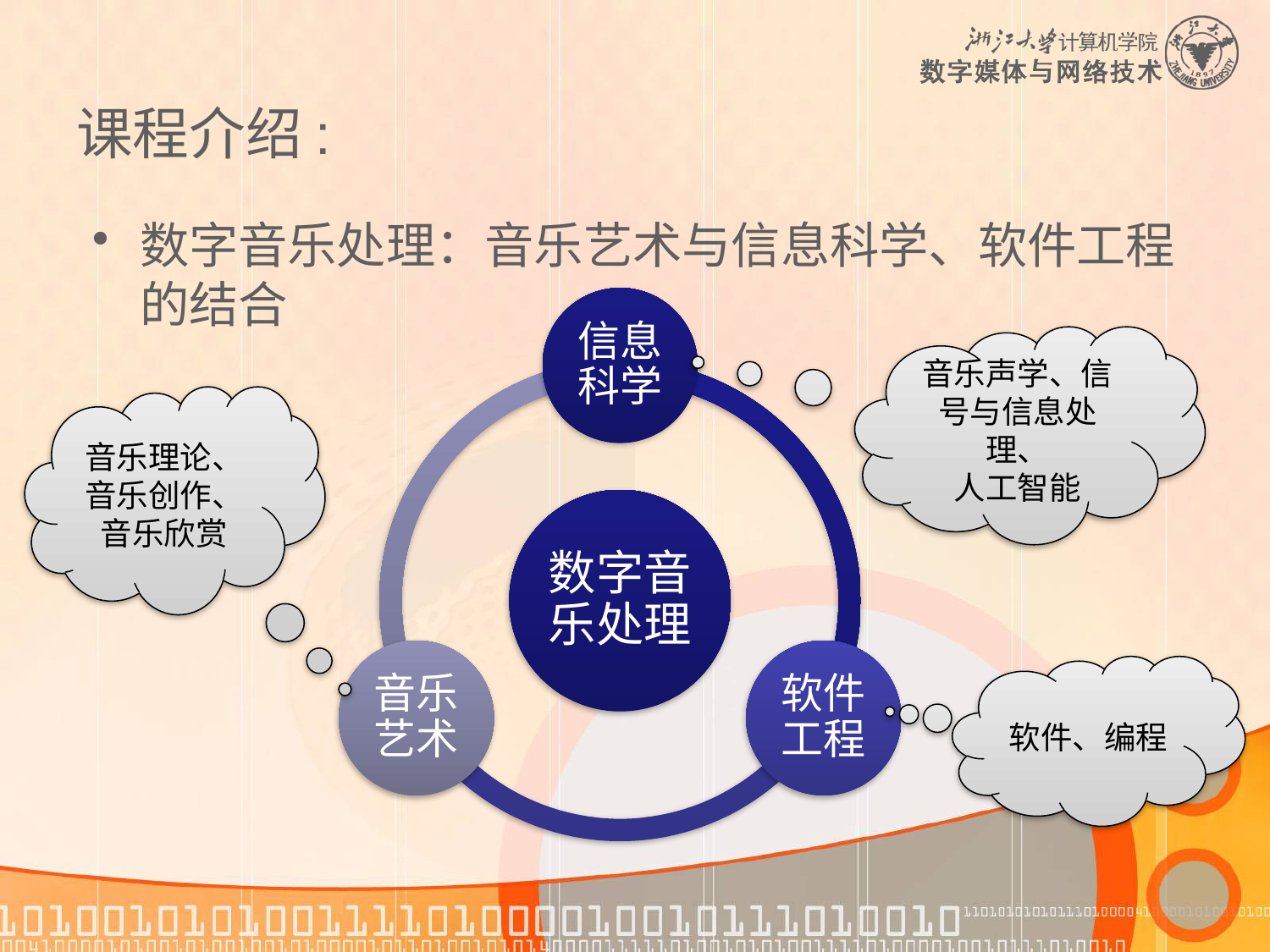

# 课程介绍:
数字音乐处理：音乐艺术与信息科学、软件工程的结合
数字音乐处理
信息科学
软件工程
音乐艺术
音乐声学、信号与信息处理、
人工智能
音乐理论、
音乐创作、
音乐欣赏
软件、编程